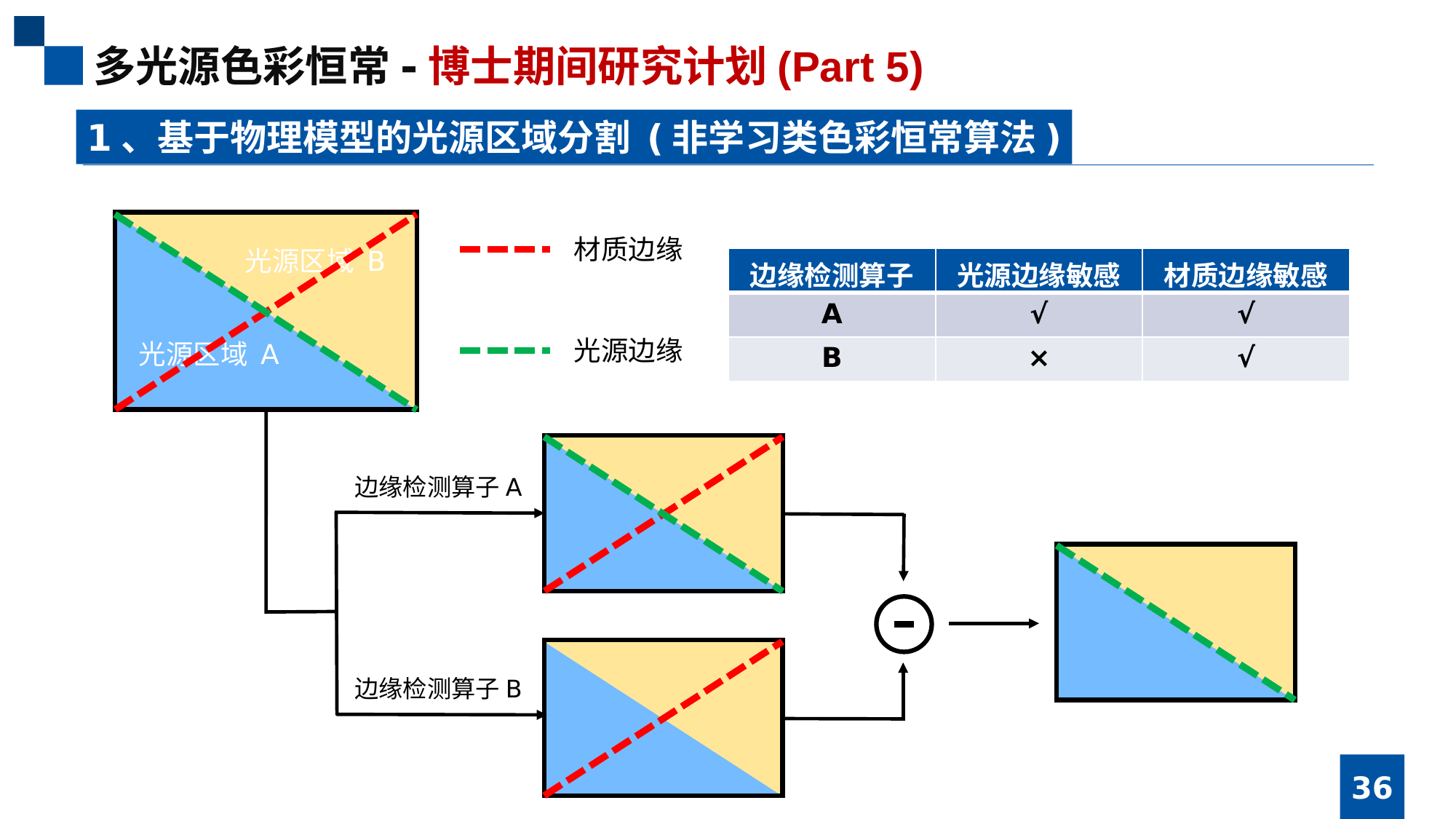

多光源色彩恒常-博士期间研究计划(Part 5)

1、基于物理模型的光源区域分割 (非学习类色彩恒常算法)

光源区域 B
光源区域 A
材质边缘
| 边缘检测算子 | 光源边缘敏感 | 材质边缘敏感 |
| --- | --- | --- |
| A | √ | √ |
| B | × | √ |
光源边缘

边缘检测算子A

边缘检测算子B

36